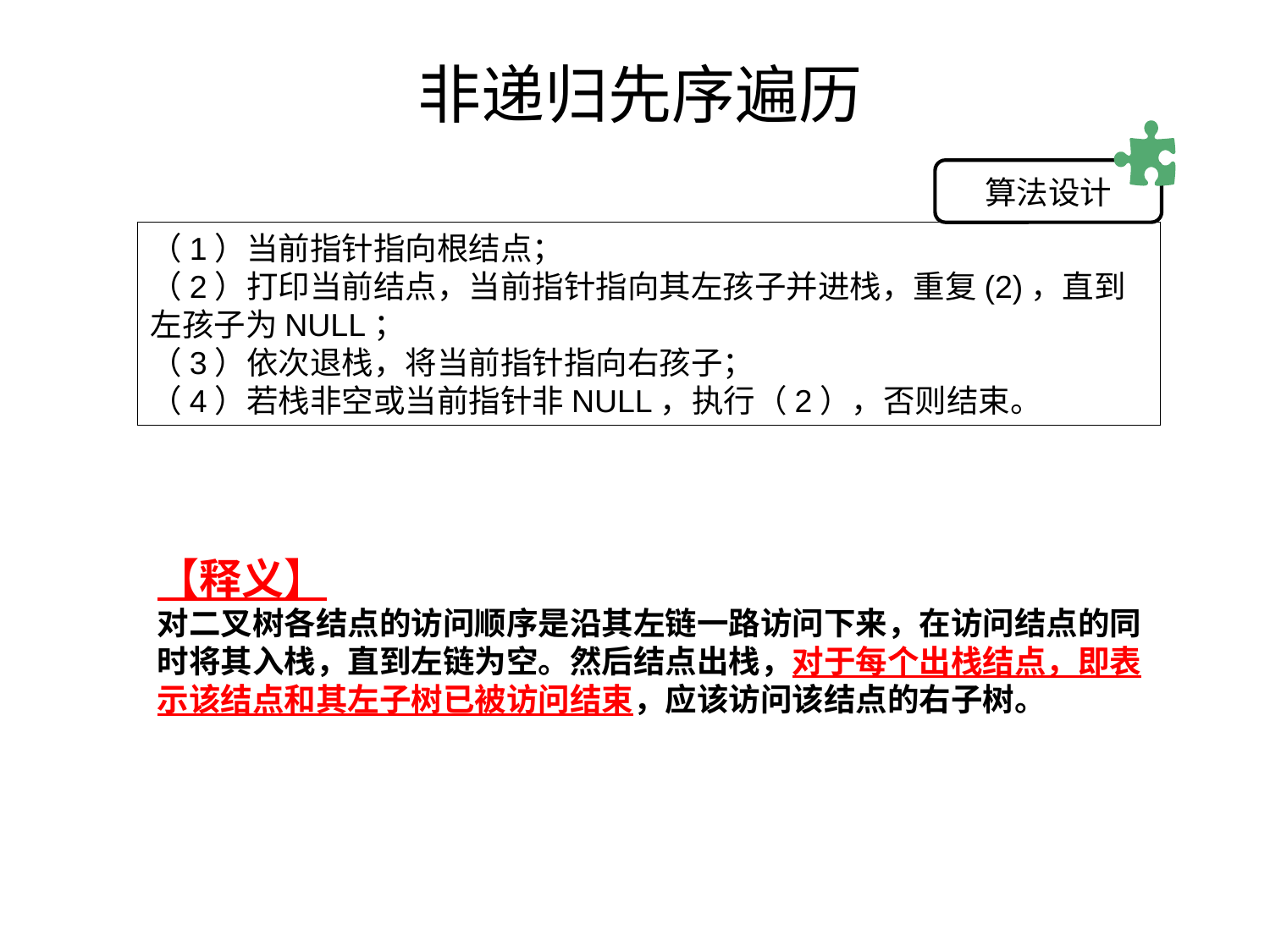

# 非递归先序遍历

算法设计
（1）当前指针指向根结点；
（2）打印当前结点，当前指针指向其左孩子并进栈，重复(2)，直到左孩子为NULL；
（3）依次退栈，将当前指针指向右孩子；
（4）若栈非空或当前指针非NULL，执行（2），否则结束。
【释义】
对二叉树各结点的访问顺序是沿其左链一路访问下来，在访问结点的同时将其入栈，直到左链为空。然后结点出栈，对于每个出栈结点，即表示该结点和其左子树已被访问结束，应该访问该结点的右子树。

131